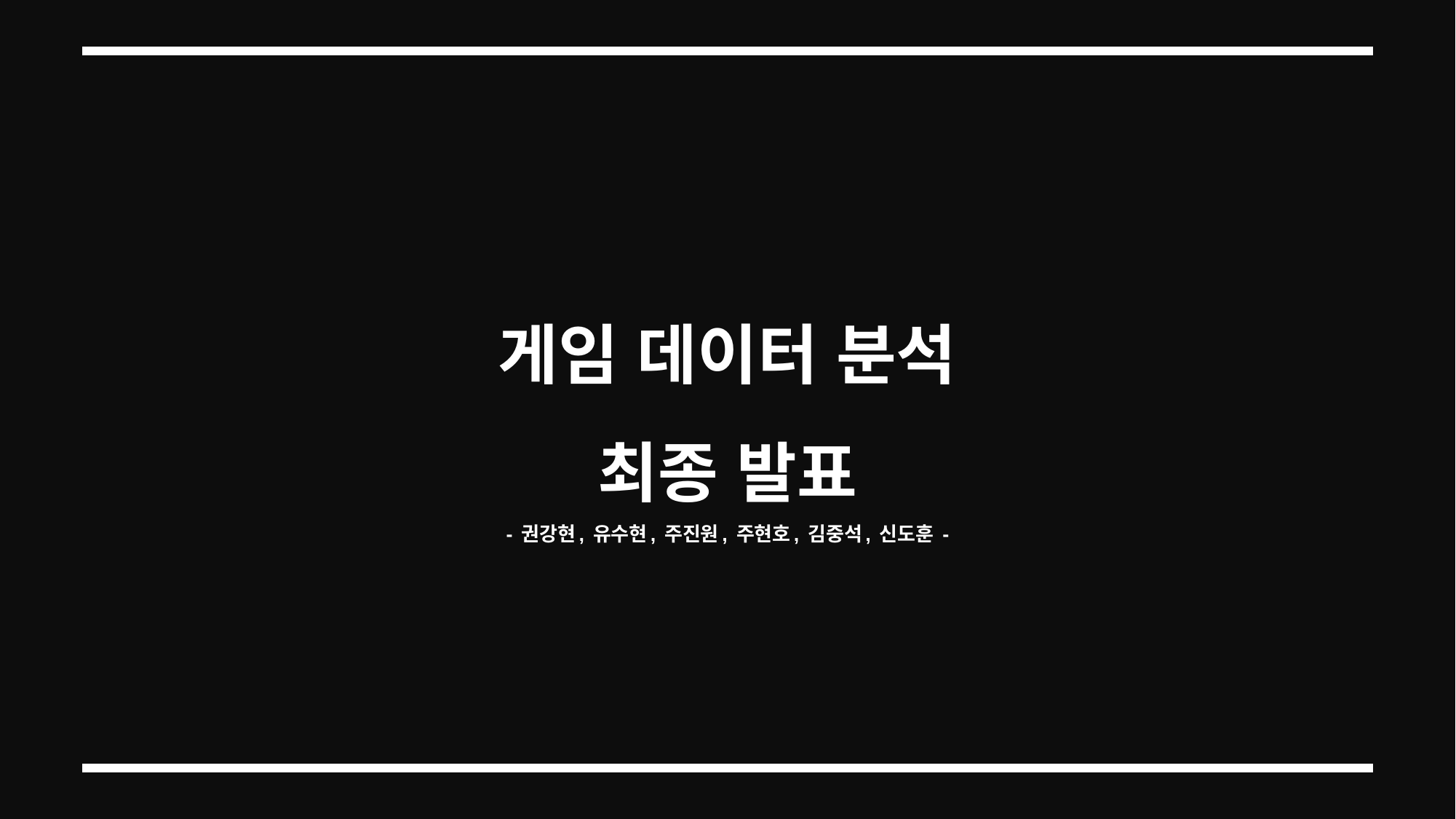

# 게임 데이터 분석 최종 발표 - 권강현, 유수현, 주진원, 주현호, 김중석, 신도훈 -